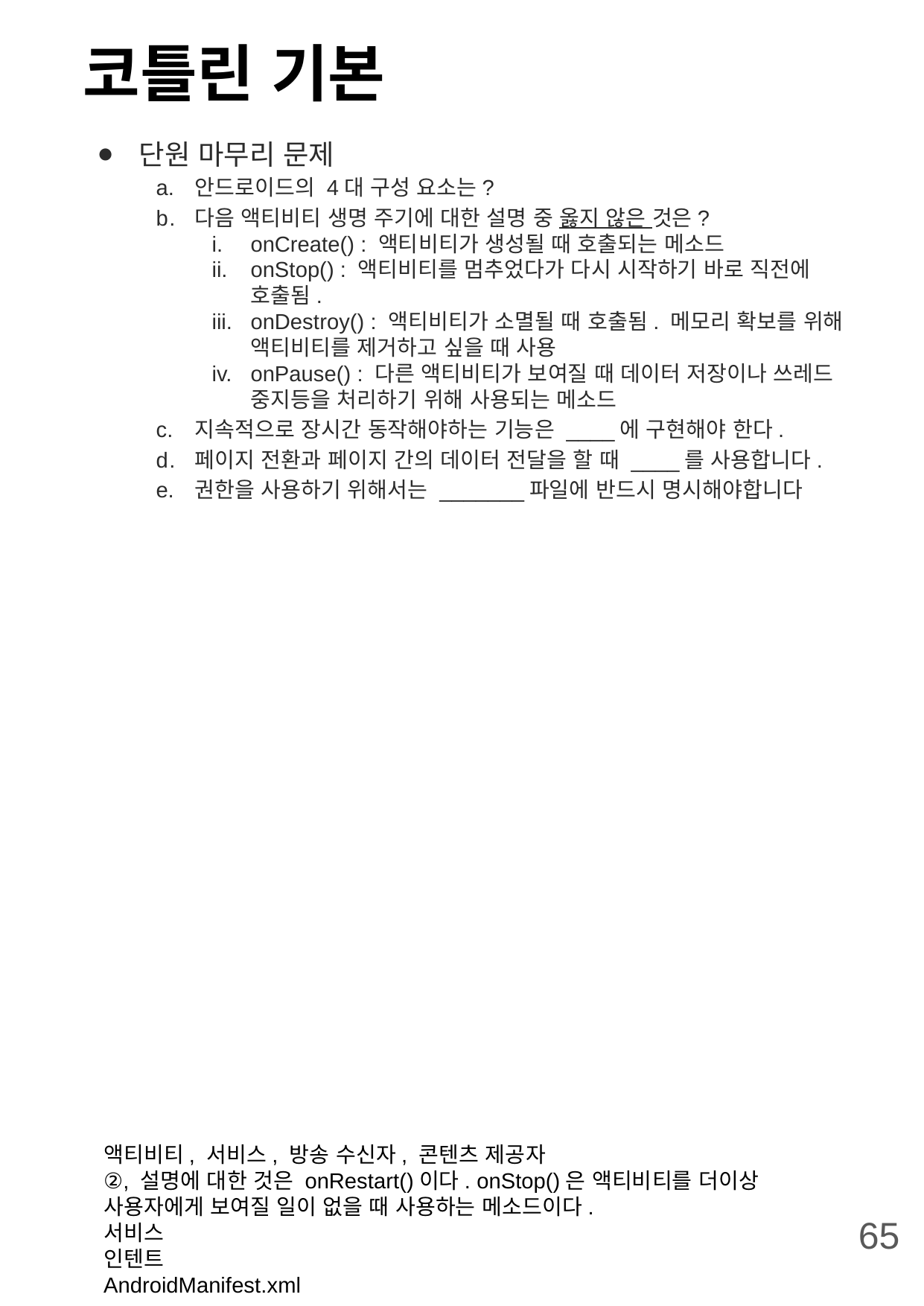

# 코틀린 기본
단원 마무리 문제
안드로이드의 4대 구성 요소는?
다음 액티비티 생명 주기에 대한 설명 중 옳지 않은 것은?
onCreate() : 액티비티가 생성될 때 호출되는 메소드
onStop() : 액티비티를 멈추었다가 다시 시작하기 바로 직전에 호출됨.
onDestroy() : 액티비티가 소멸될 때 호출됨. 메모리 확보를 위해 액티비티를 제거하고 싶을 때 사용
onPause() : 다른 액티비티가 보여질 때 데이터 저장이나 쓰레드 중지등을 처리하기 위해 사용되는 메소드
지속적으로 장시간 동작해야하는 기능은 ____에 구현해야 한다.
페이지 전환과 페이지 간의 데이터 전달을 할 때 ____를 사용합니다.
권한을 사용하기 위해서는 _______파일에 반드시 명시해야합니다

액티비티, 서비스, 방송 수신자, 콘텐츠 제공자
②, 설명에 대한 것은 onRestart()이다. onStop()은 액티비티를 더이상 사용자에게 보여질 일이 없을 때 사용하는 메소드이다.
서비스
인텐트
AndroidManifest.xml
65